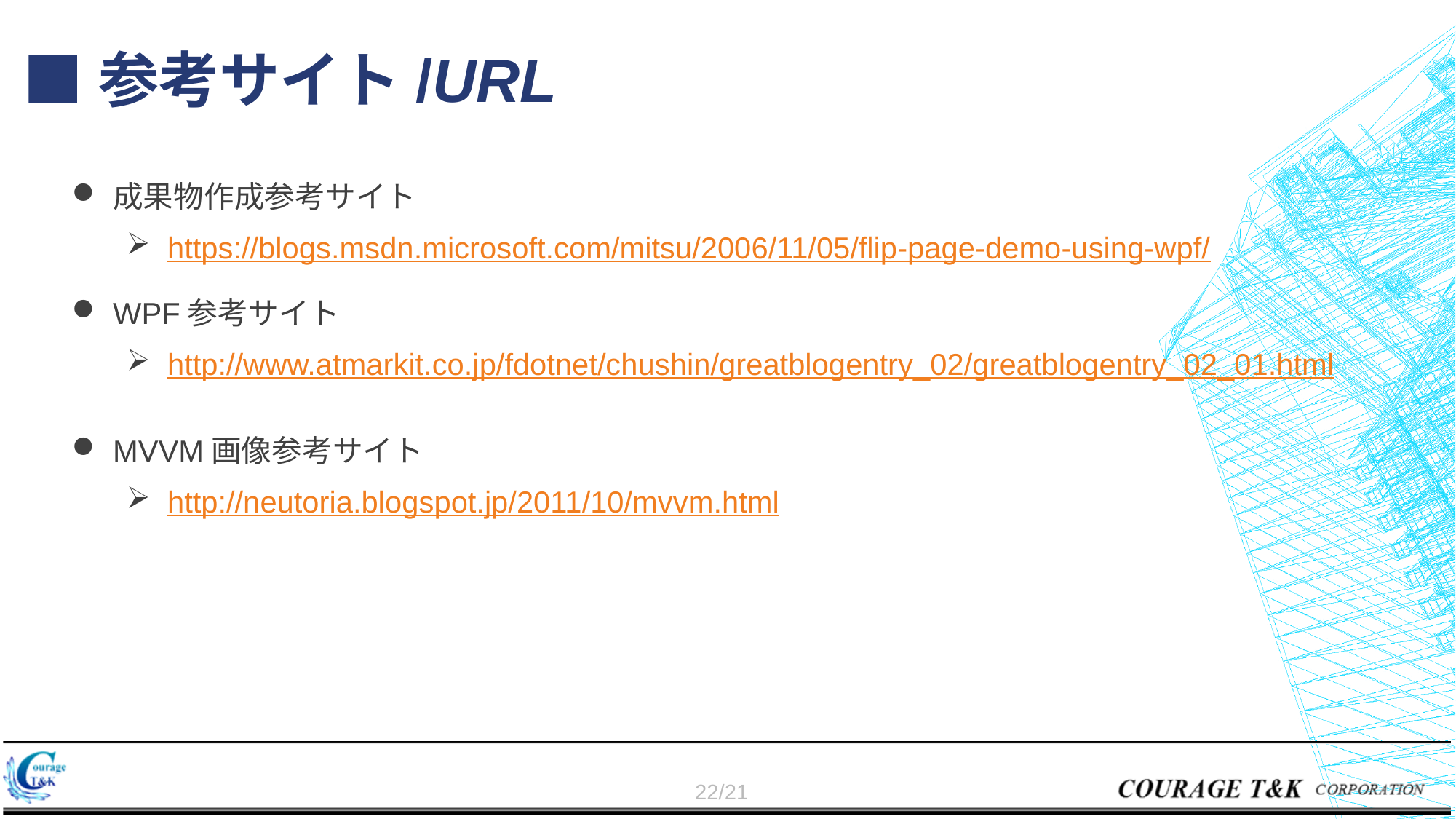

# ■参考サイト/URL
成果物作成参考サイト
https://blogs.msdn.microsoft.com/mitsu/2006/11/05/flip-page-demo-using-wpf/

WPF参考サイト
http://www.atmarkit.co.jp/fdotnet/chushin/greatblogentry_02/greatblogentry_02_01.html

MVVM画像参考サイト
http://neutoria.blogspot.jp/2011/10/mvvm.html
22/21